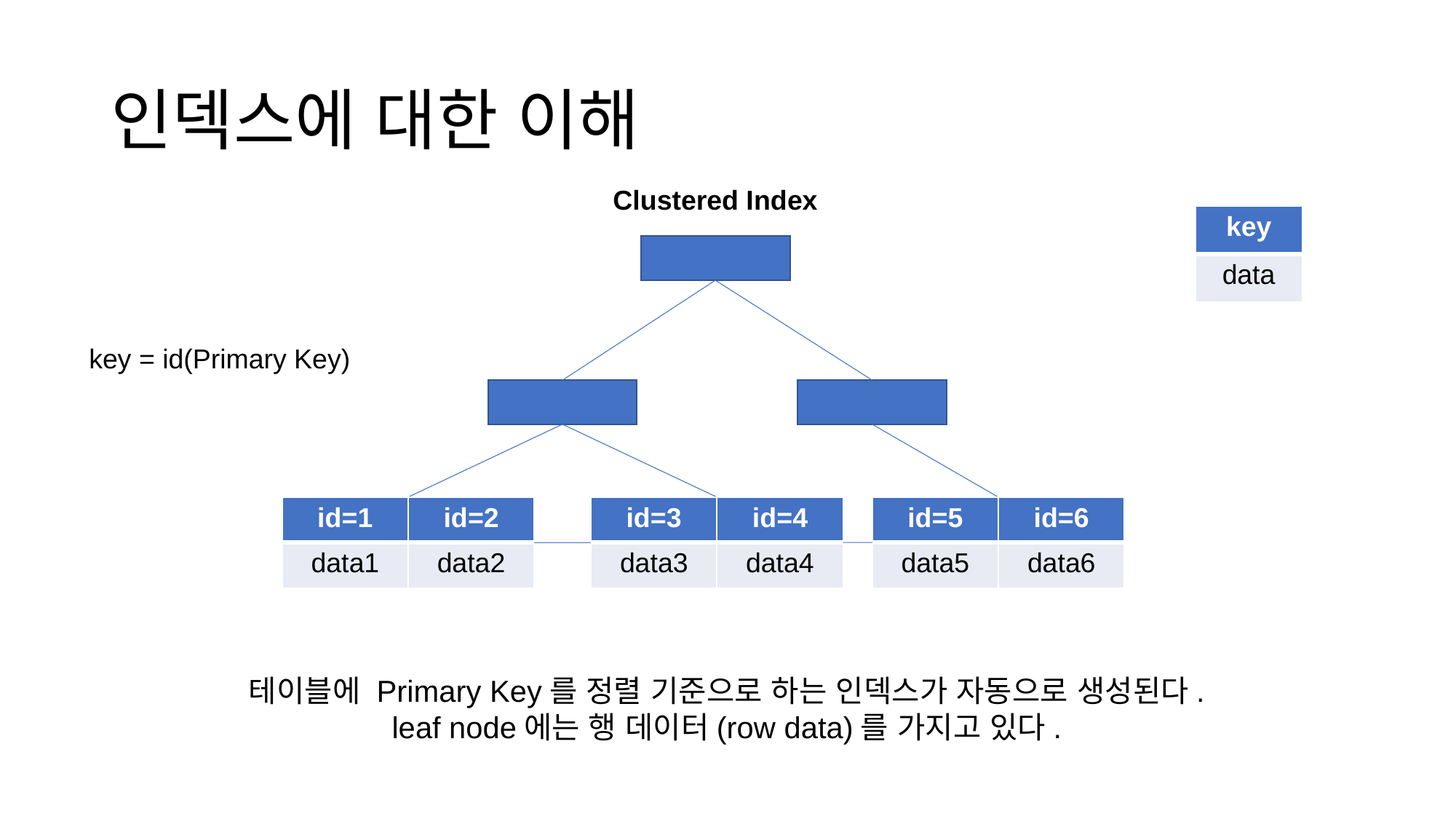

# 인덱스에 대한 이해
Clustered Index
| key |
| --- |
| data |

key = id(Primary Key)

| id=1 | id=2 |
| --- | --- |
| data1 | data2 |
| id=3 | id=4 |
| --- | --- |
| data3 | data4 |
| id=5 | id=6 |
| --- | --- |
| data5 | data6 |
테이블에 Primary Key를 정렬 기준으로 하는 인덱스가 자동으로 생성된다.
leaf node에는 행 데이터(row data)를 가지고 있다.